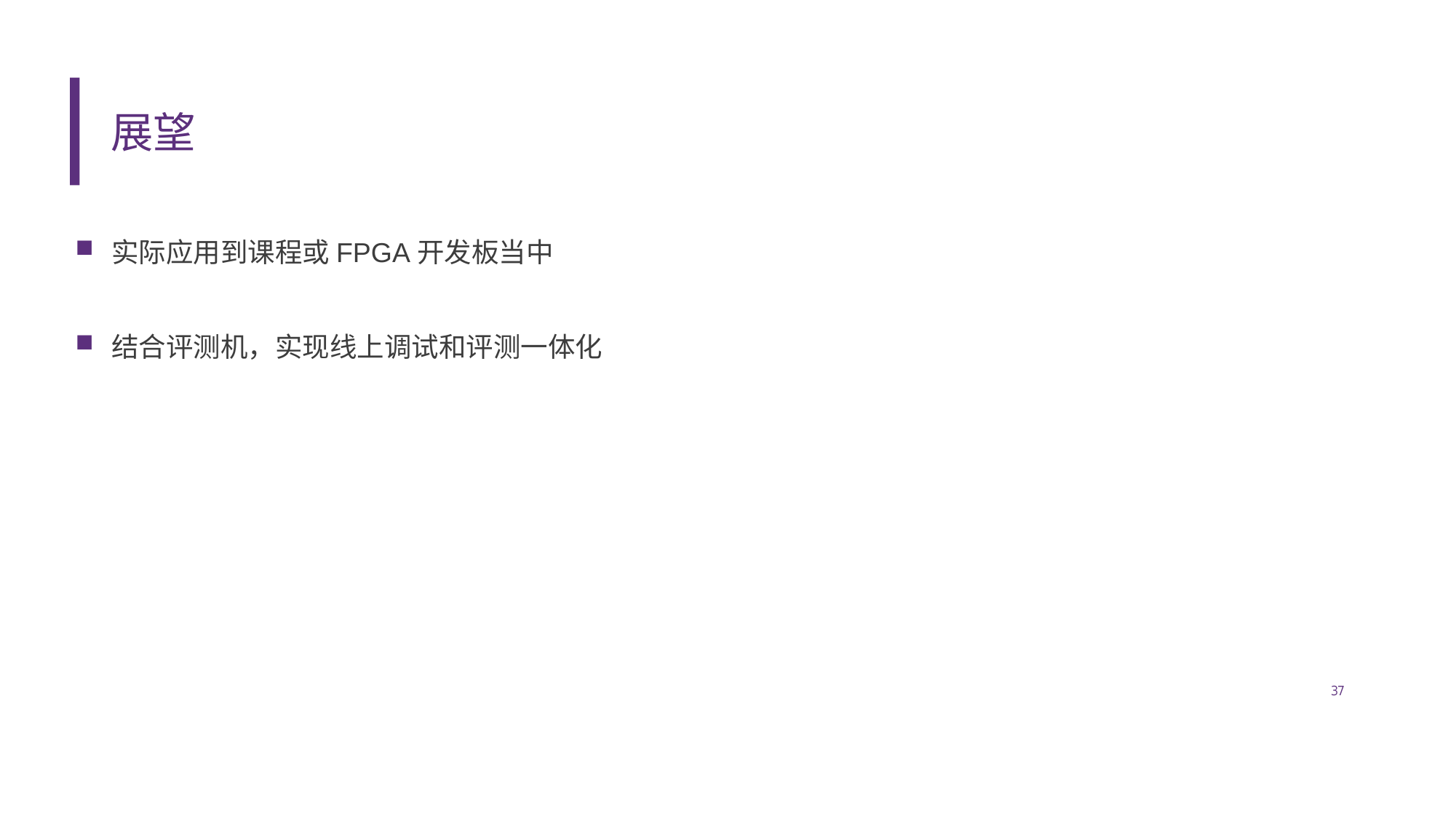

# 展望
实际应用到课程或FPGA开发板当中

结合评测机，实现线上调试和评测一体化

37